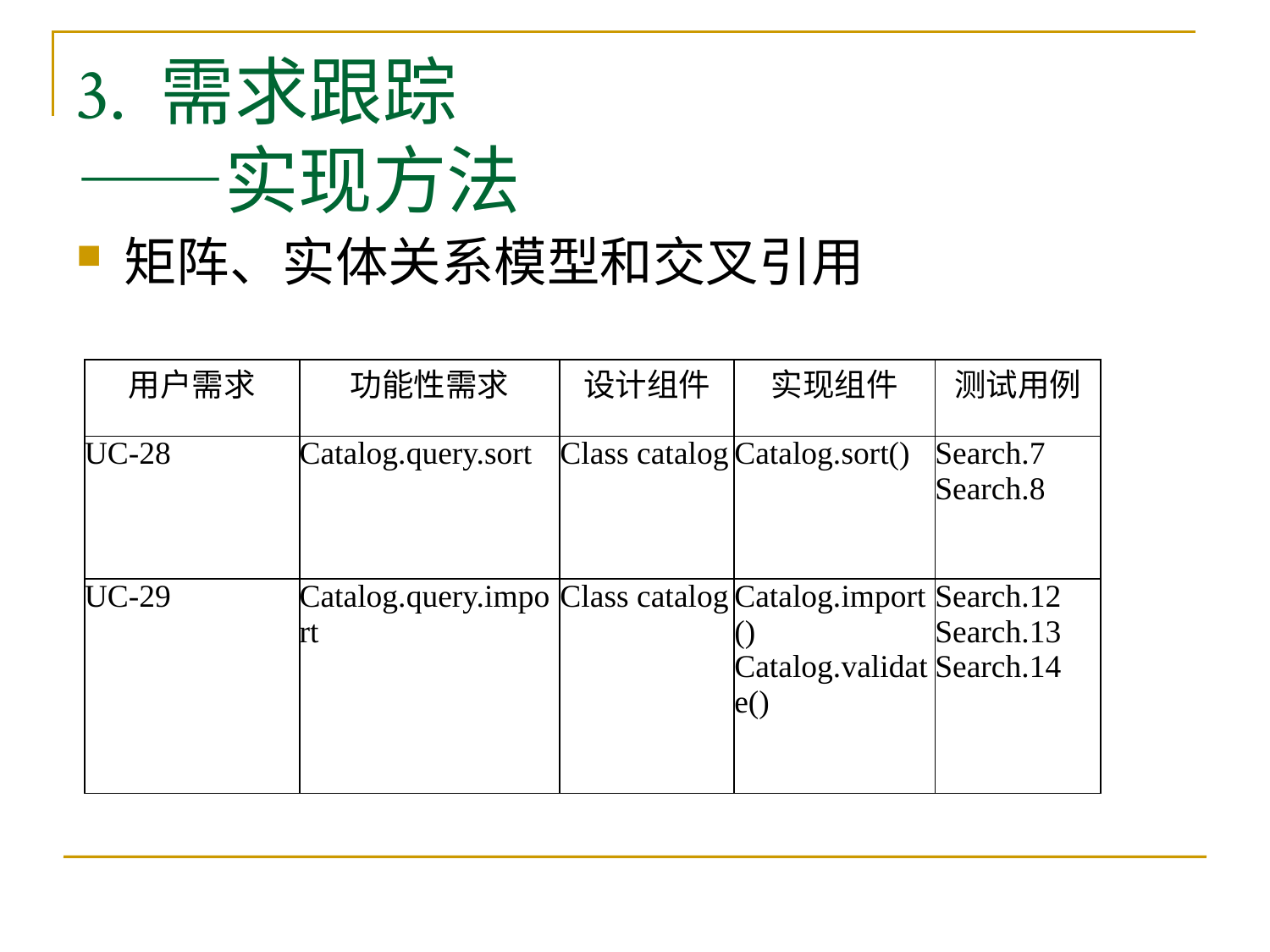

# 3. 需求跟踪 ——实现方法
矩阵、实体关系模型和交叉引用
| 用户需求 | 功能性需求 | 设计组件 | 实现组件 | 测试用例 |
| --- | --- | --- | --- | --- |
| UC-28 | Catalog.query.sort | Class catalog | Catalog.sort() | Search.7 Search.8 |
| UC-29 | Catalog.query.import | Class catalog | Catalog.import() Catalog.validate() | Search.12 Search.13 Search.14 |